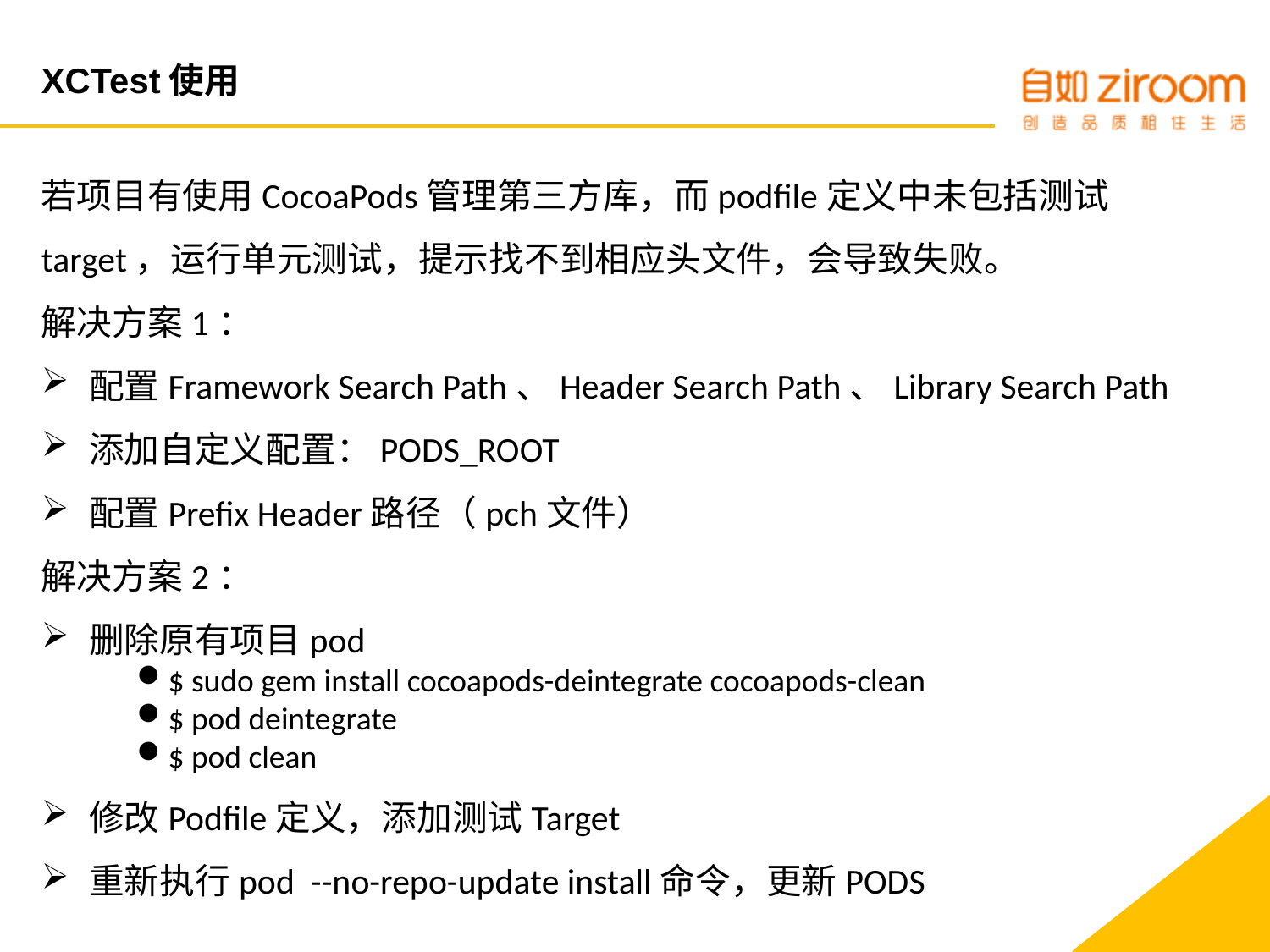

# XCTest使用
若项目有使用CocoaPods管理第三方库，而podfile定义中未包括测试target，运行单元测试，提示找不到相应头文件，会导致失败。
解决方案1：
配置Framework Search Path、Header Search Path、Library Search Path
添加自定义配置：PODS_ROOT
配置Prefix Header路径（pch文件）
解决方案2：
删除原有项目pod
$ sudo gem install cocoapods-deintegrate cocoapods-clean
$ pod deintegrate
$ pod clean
修改Podfile定义，添加测试Target
重新执行pod  --no-repo-update install命令，更新PODS